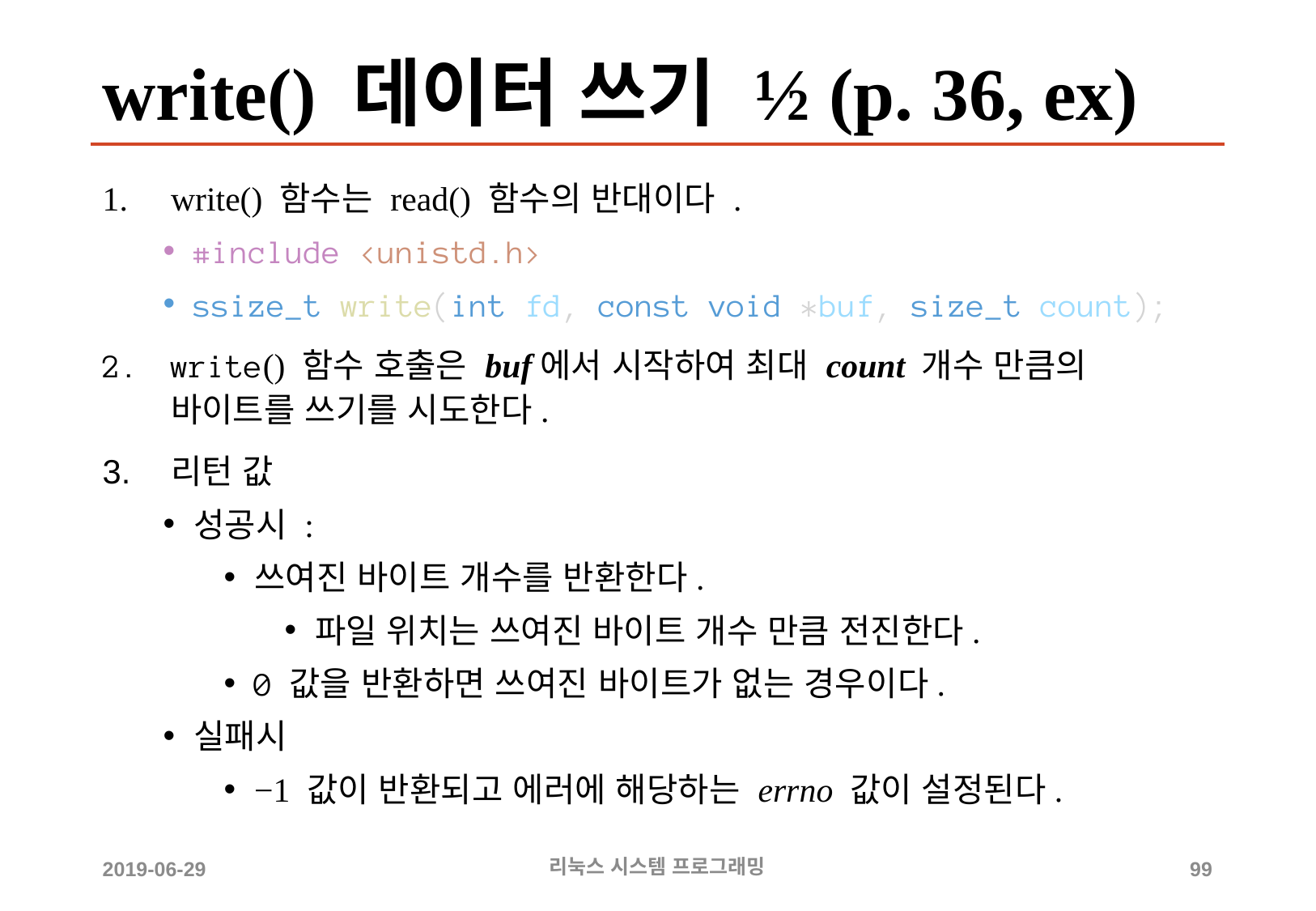

# write() 데이터 쓰기 ½ (p. 36, ex)
write() 함수는 read() 함수의 반대이다 .
#include <unistd.h>
ssize_t write(int fd, const void *buf, size_t count);
write() 함수 호출은 buf에서 시작하여 최대 count 개수 만큼의 바이트를 쓰기를 시도한다.
리턴 값
성공시 :
쓰여진 바이트 개수를 반환한다.
파일 위치는 쓰여진 바이트 개수 만큼 전진한다.
0 값을 반환하면 쓰여진 바이트가 없는 경우이다.
실패시
−1 값이 반환되고 에러에 해당하는 errno 값이 설정된다.

2019-06-29
리눅스 시스템 프로그래밍
99